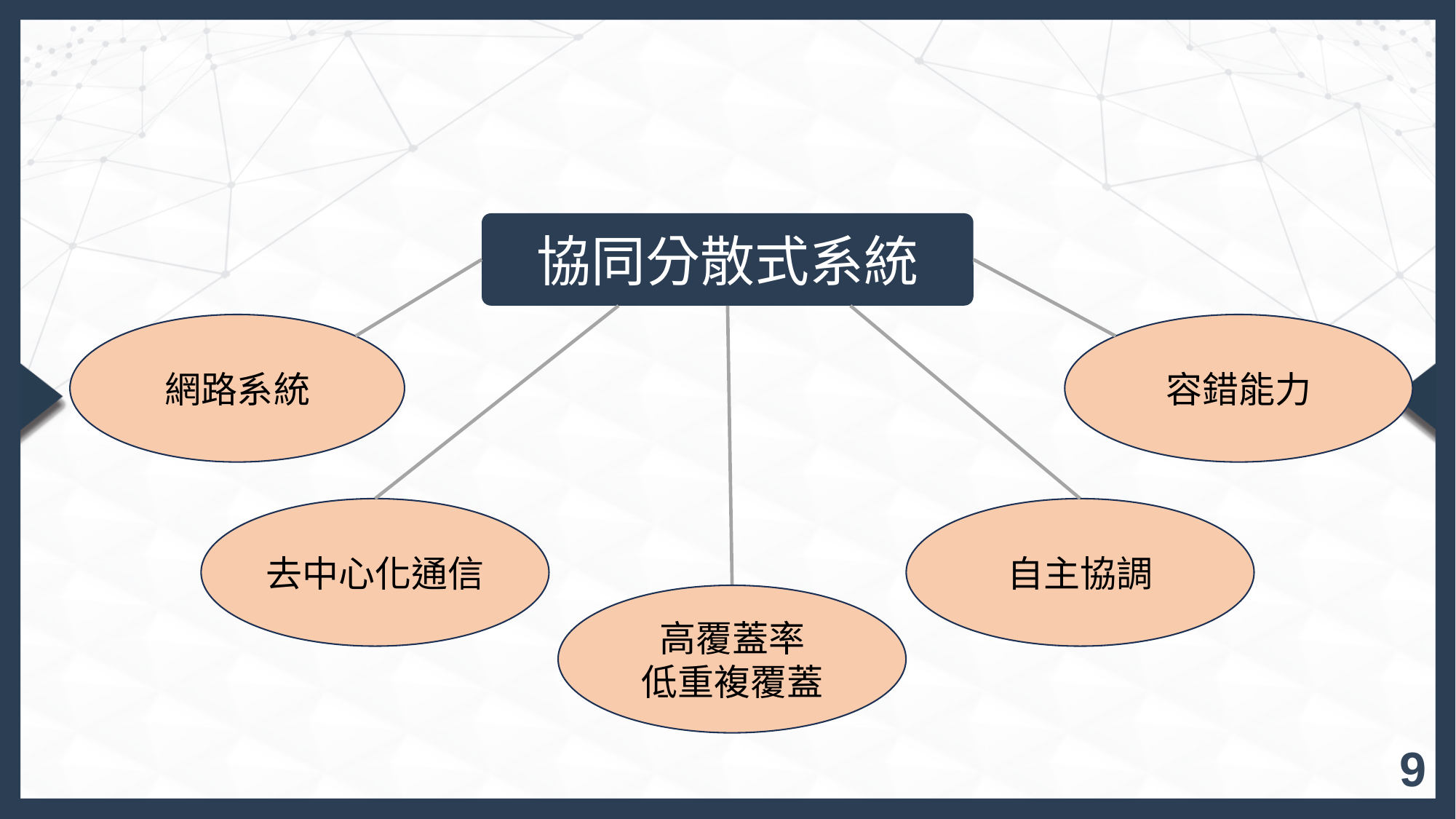

協同分散式系統
網路系統
容錯能力
去中心化通信
自主協調
高覆蓋率
低重複覆蓋
9